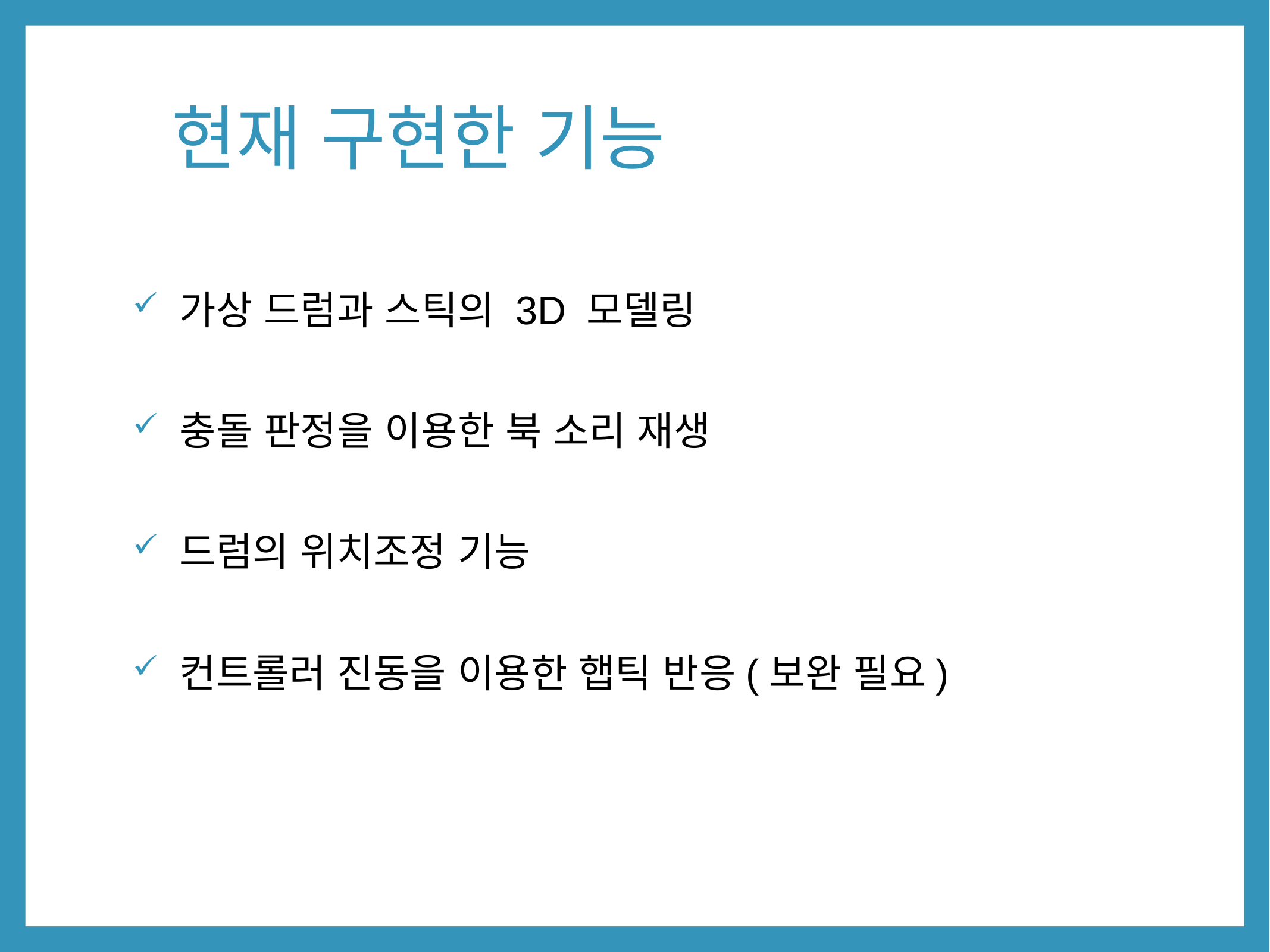

# 현재 구현한 기능
 가상 드럼과 스틱의 3D 모델링

 충돌 판정을 이용한 북 소리 재생

 드럼의 위치조정 기능

 컨트롤러 진동을 이용한 햅틱 반응(보완 필요)